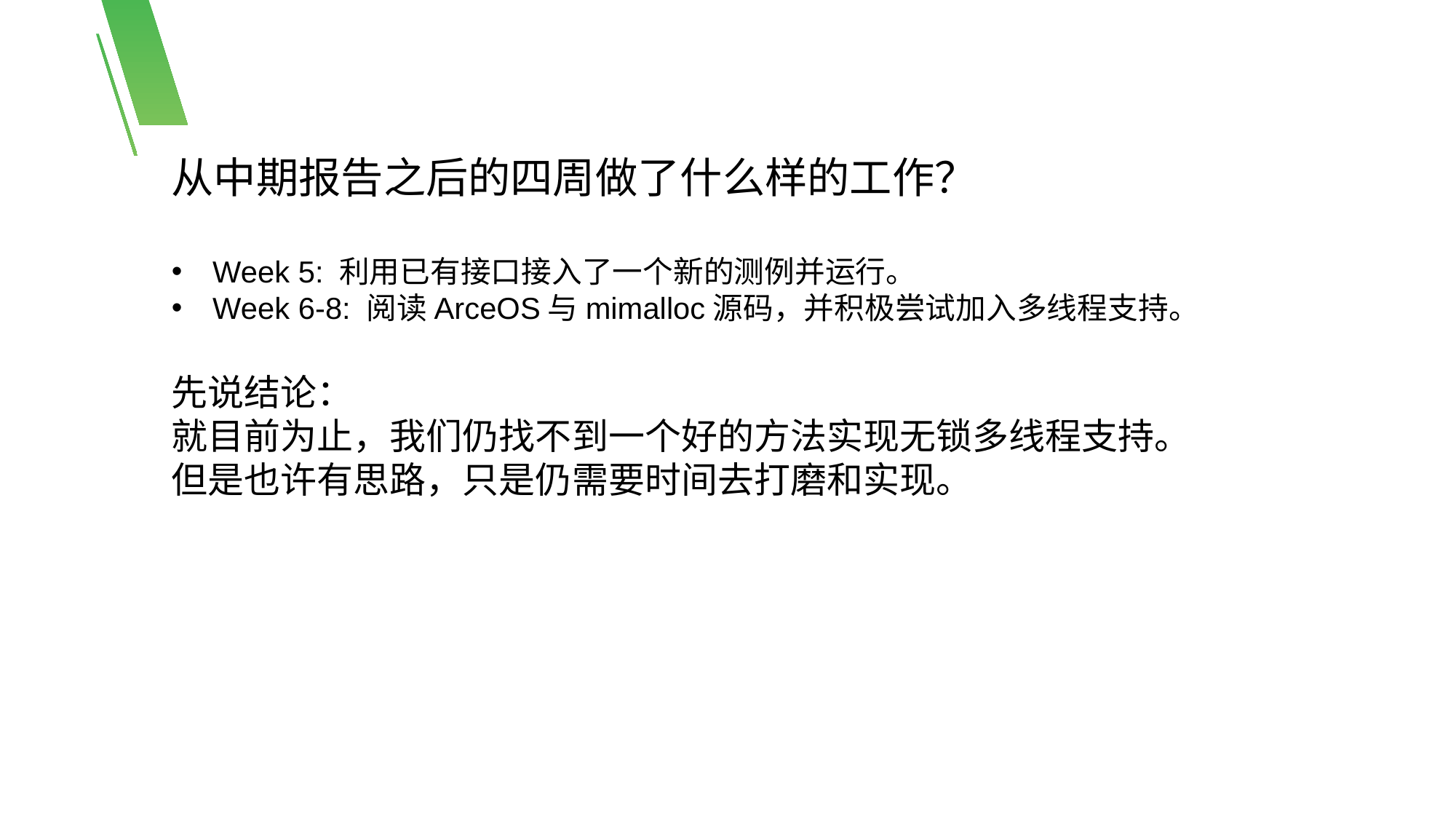

从中期报告之后的四周做了什么样的工作？

Week 5: 利用已有接口接入了一个新的测例并运行。
Week 6-8: 阅读ArceOS与mimalloc源码，并积极尝试加入多线程支持。

先说结论：
就目前为止，我们仍找不到一个好的方法实现无锁多线程支持。
但是也许有思路，只是仍需要时间去打磨和实现。